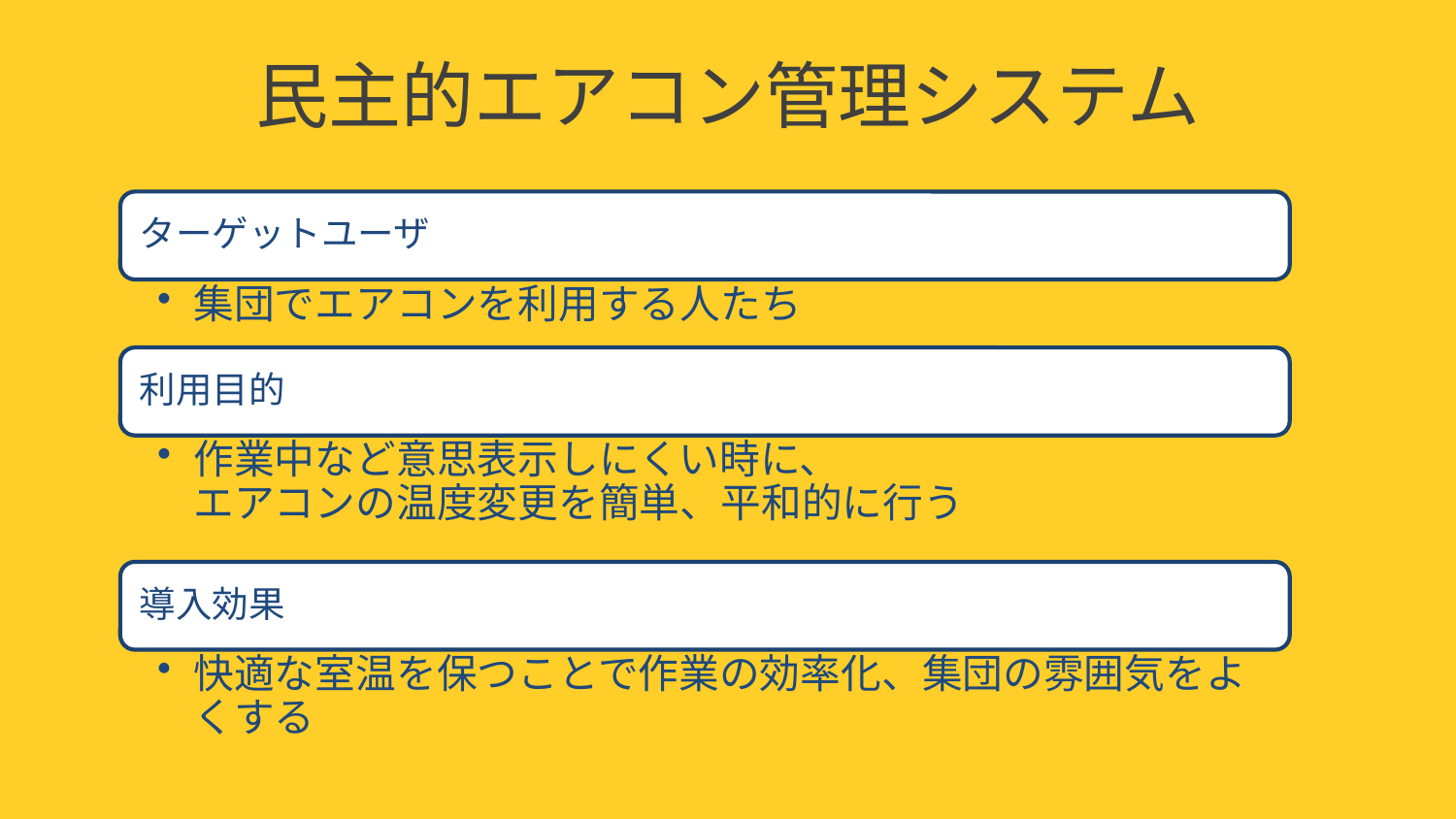

民主的エアコン管理システム
ターゲットユーザ
集団でエアコンを利用する人たち
利用目的
作業中など意思表示しにくい時に、
エアコンの温度変更を簡単、平和的に行う
導入効果
快適な室温を保つことで作業の効率化、集団の雰囲気をよくする